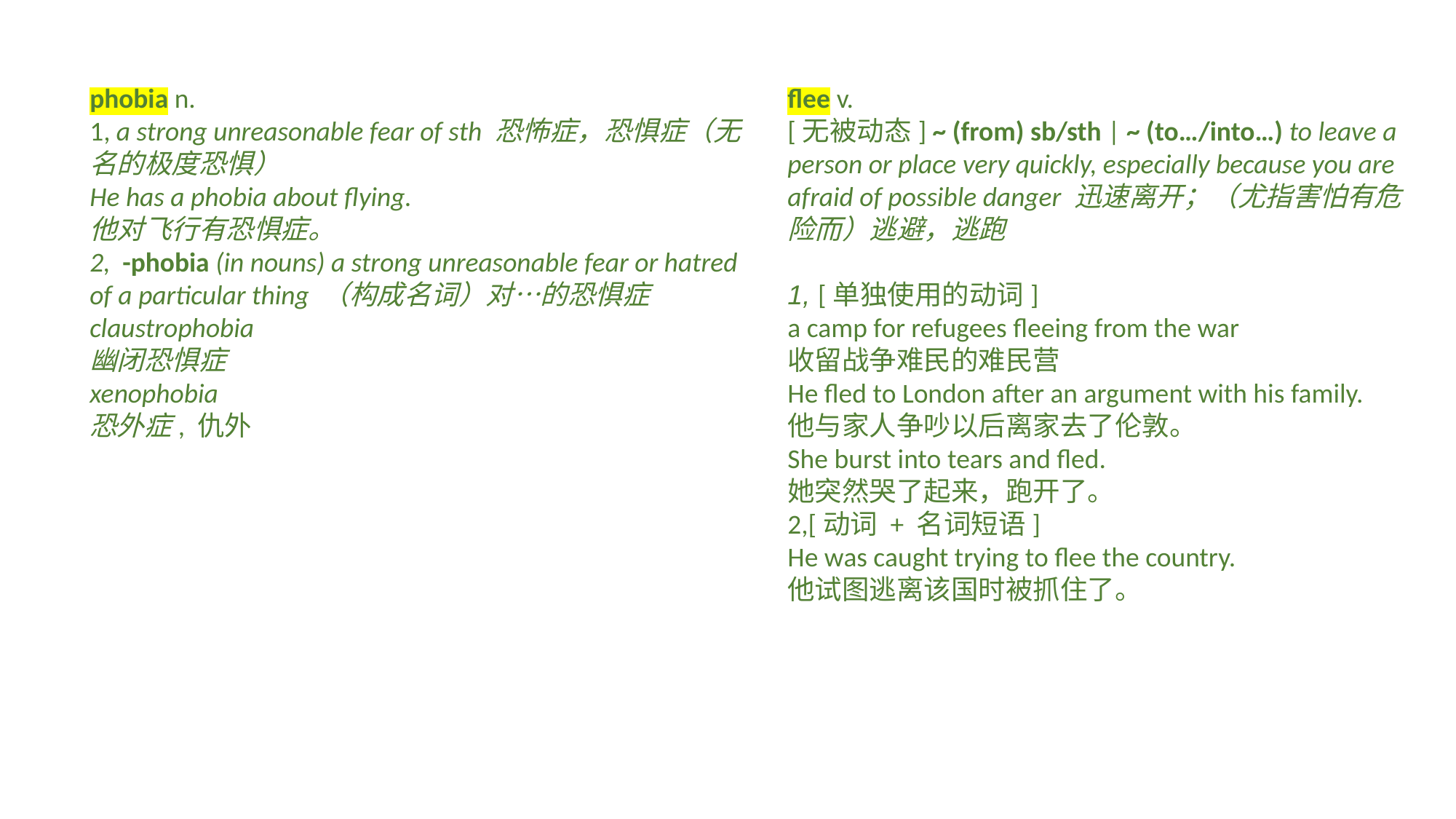

phobia n.1, a strong unreasonable fear of sth 恐怖症，恐惧症（无名的极度恐惧）He has a phobia about flying.他对飞行有恐惧症。2,  -phobia (in nouns) a strong unreasonable fear or hatred of a particular thing （构成名词）对…的恐惧症claustrophobia幽闭恐惧症xenophobia恐外症, 仇外
flee v.[无被动态] ~ (from) sb/sth | ~ (to…/into…) to leave a person or place very quickly, especially because you are afraid of possible danger 迅速离开；（尤指害怕有危险而）逃避，逃跑 1, [单独使用的动词]a camp for refugees fleeing from the war收留战争难民的难民营He fled to London after an argument with his family.他与家人争吵以后离家去了伦敦。She burst into tears and fled.她突然哭了起来，跑开了。2,[动词 + 名词短语]He was caught trying to flee the country.他试图逃离该国时被抓住了。